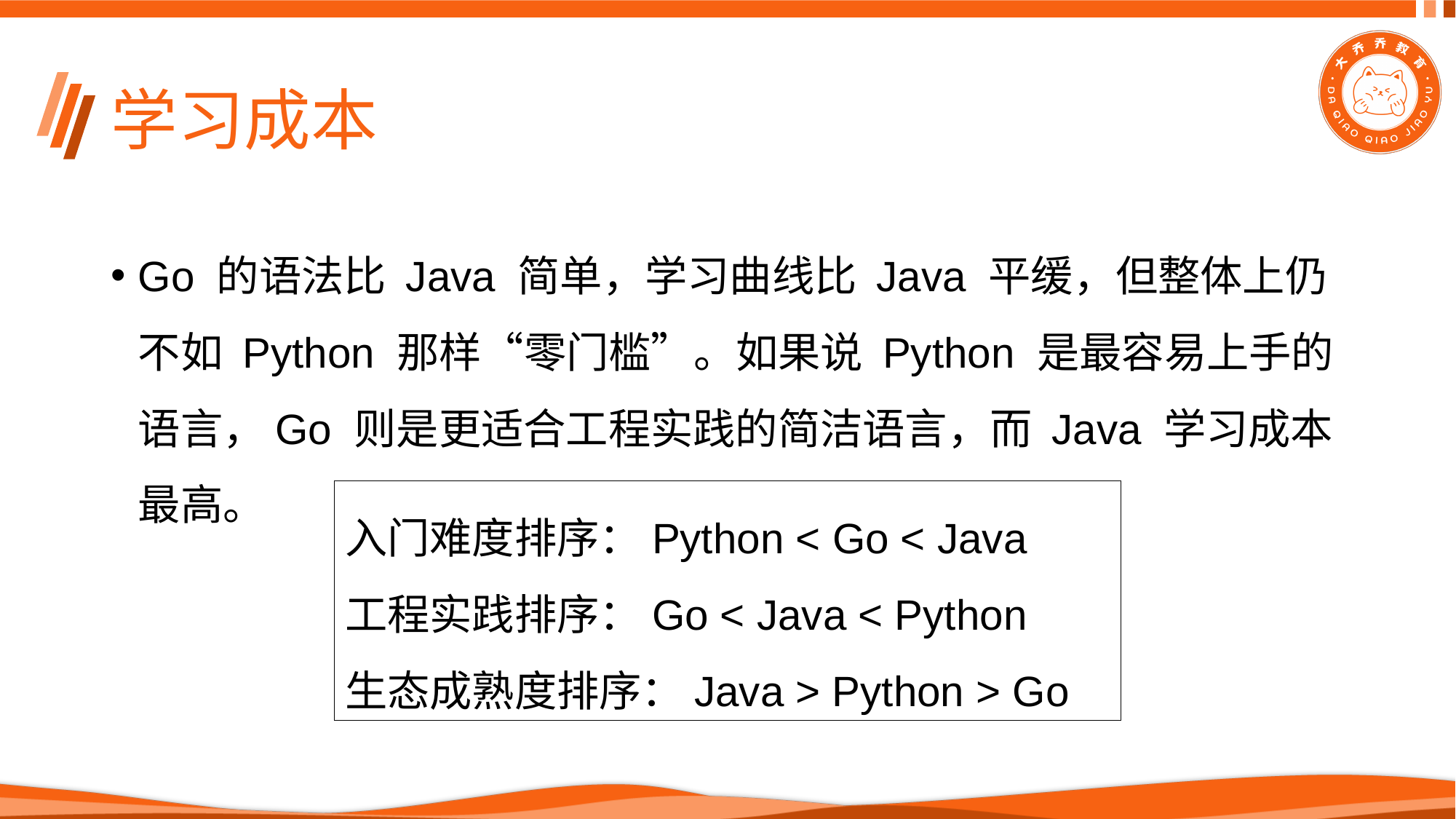

# 学习成本
Go 的语法比 Java 简单，学习曲线比 Java 平缓，但整体上仍不如 Python 那样“零门槛”。如果说 Python 是最容易上手的语言，Go 则是更适合工程实践的简洁语言，而 Java 学习成本最高。

入门难度排序：Python < Go < Java
工程实践排序：Go < Java < Python
生态成熟度排序：Java > Python > Go